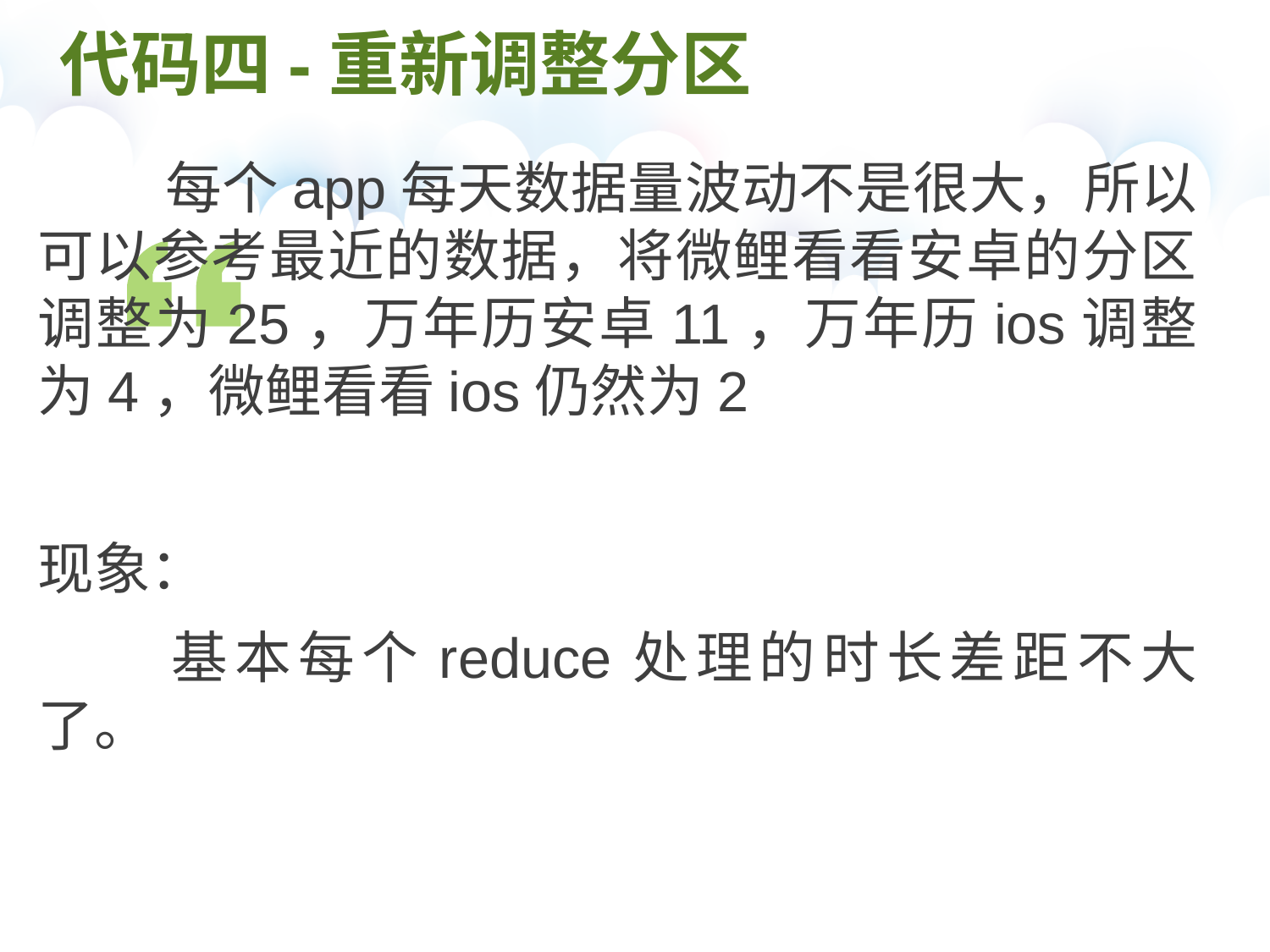

# 代码四-重新调整分区
	每个app每天数据量波动不是很大，所以可以参考最近的数据，将微鲤看看安卓的分区调整为25，万年历安卓11，万年历ios调整为4，微鲤看看ios仍然为2

现象：
	基本每个reduce处理的时长差距不大了。